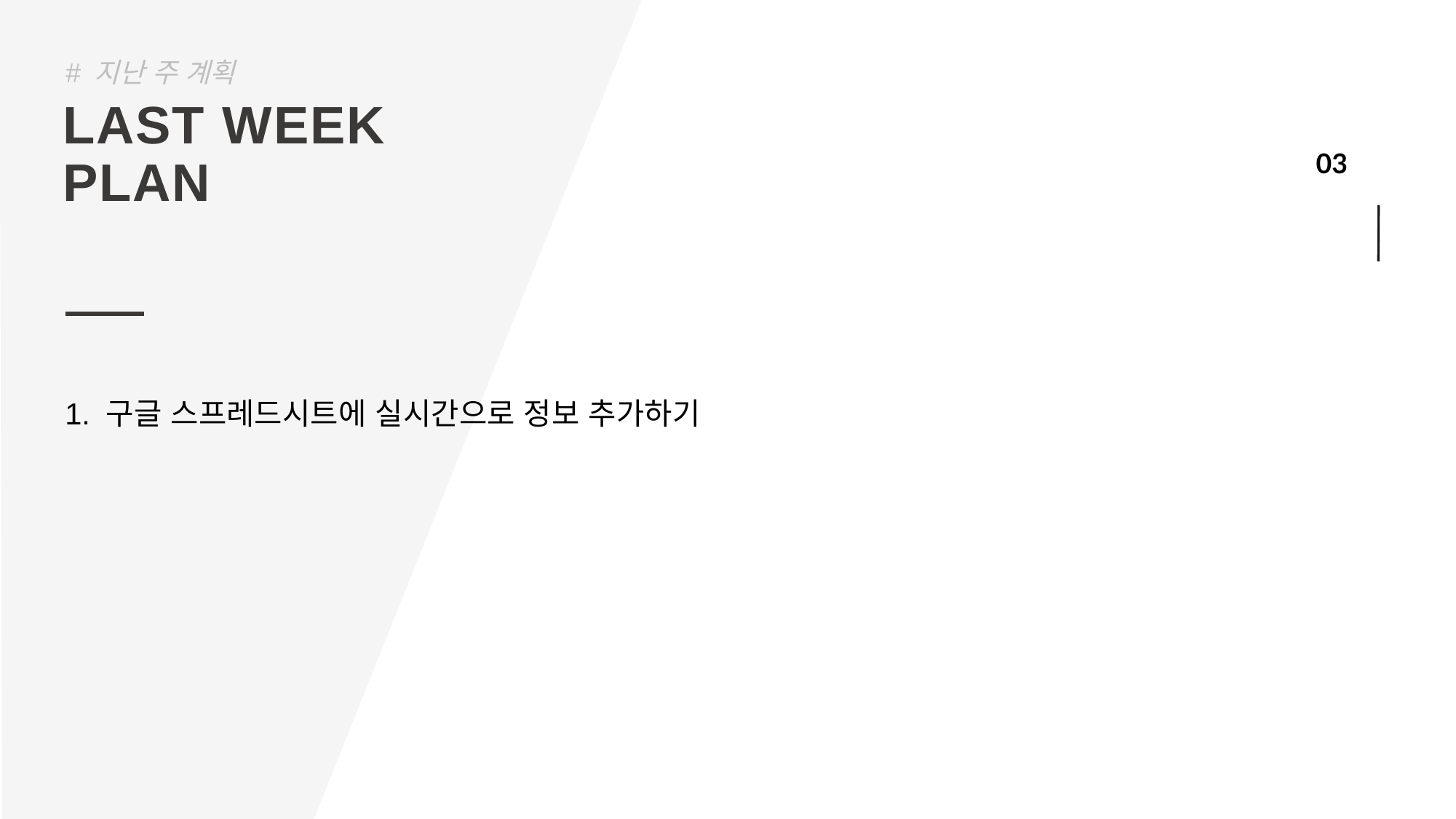

# 지난 주 계획
LAST WEEK
PLAN
구글 스프레드시트에 실시간으로 정보 추가하기